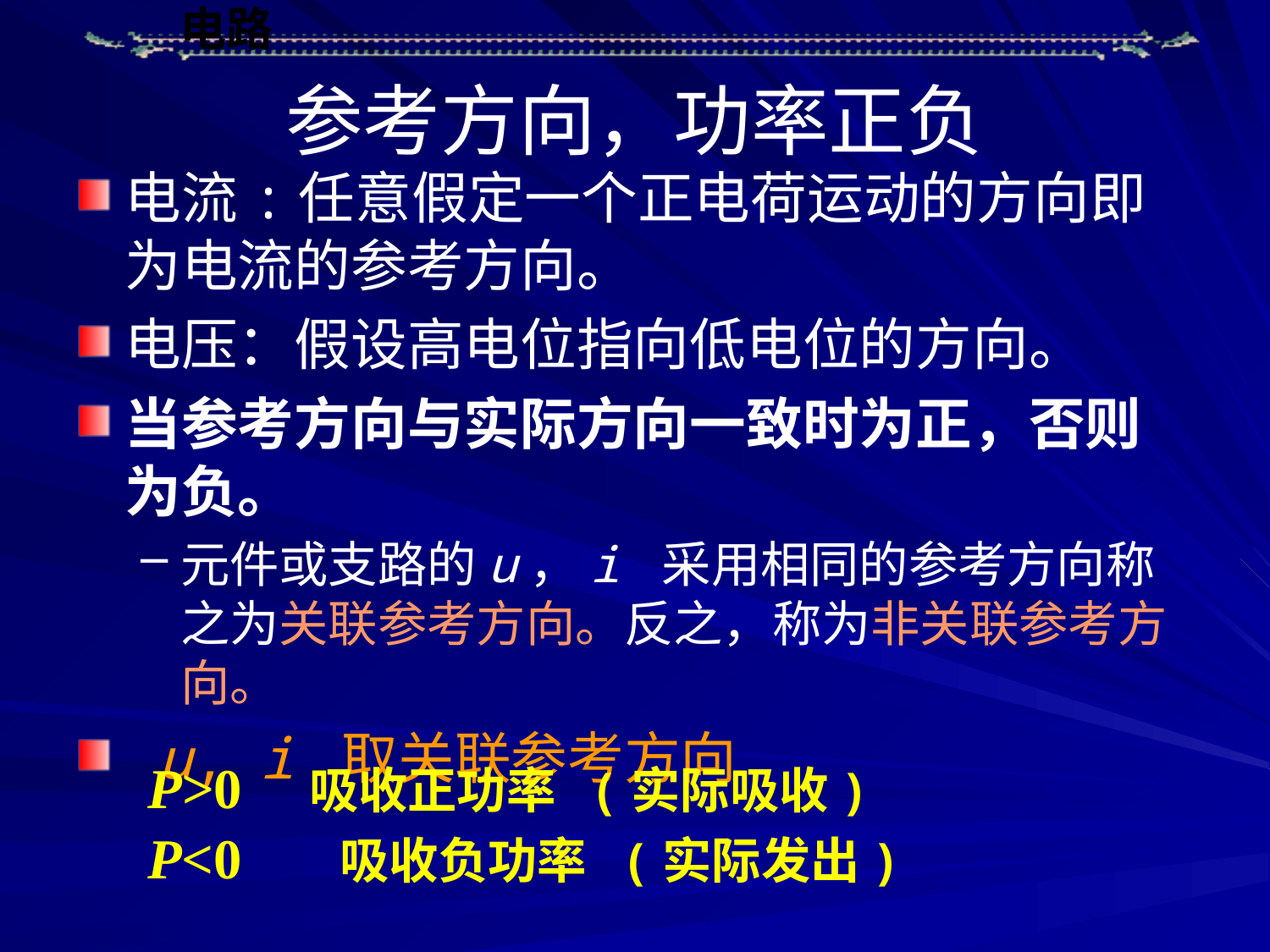

# 参考方向，功率正负
电流:任意假定一个正电荷运动的方向即为电流的参考方向。
电压：假设高电位指向低电位的方向。
当参考方向与实际方向一致时为正，否则为负。
元件或支路的u，i 采用相同的参考方向称之为关联参考方向。反之，称为非关联参考方向。
 u, i 取关联参考方向
P>0     吸收正功率  (实际吸收)
P<0       吸收负功率  (实际发出)